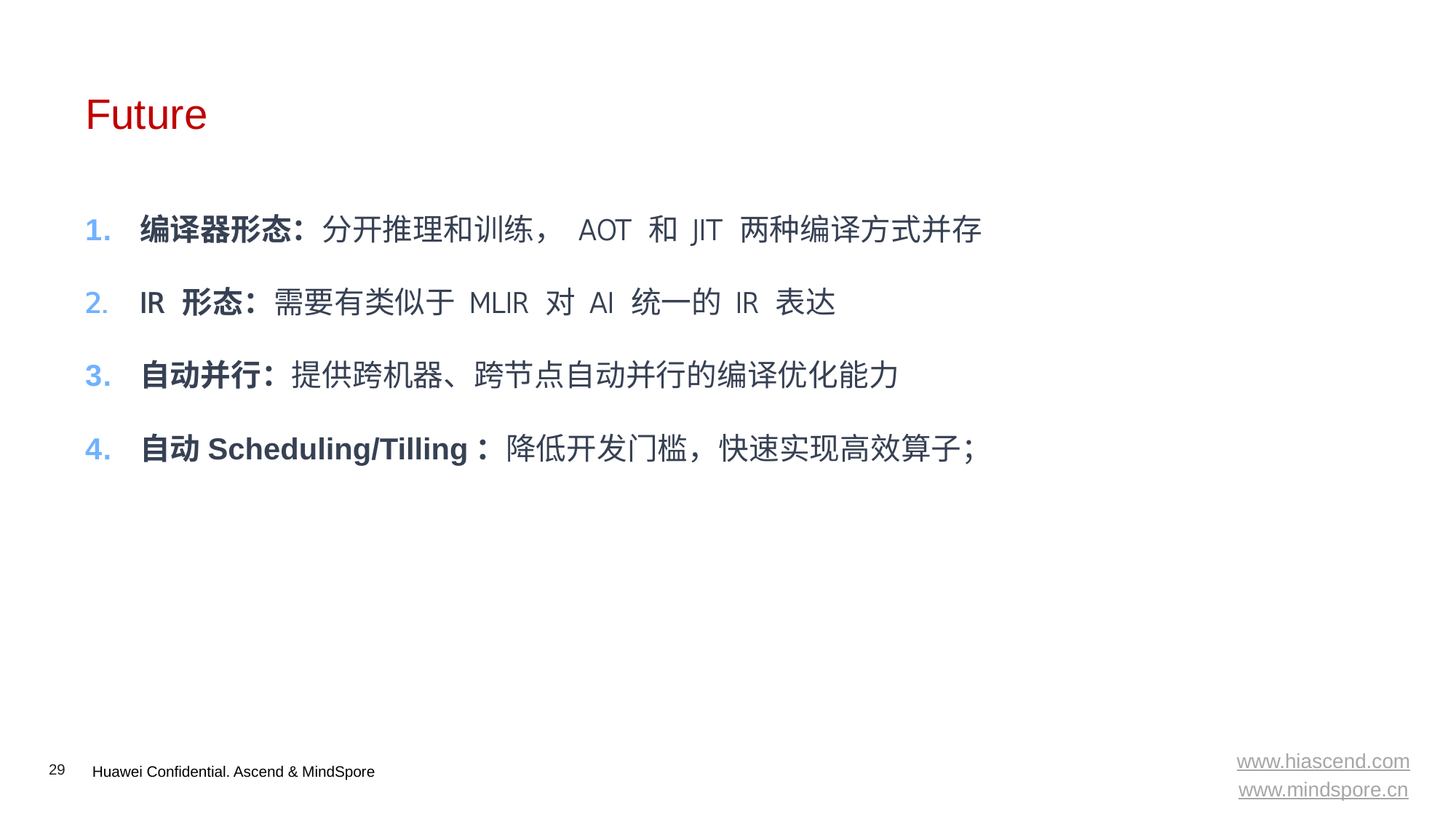

# Future
编译器形态：分开推理和训练， AOT 和 JIT 两种编译方式并存
IR 形态：需要有类似于 MLIR 对 AI 统一的 IR 表达
自动并行：提供跨机器、跨节点自动并行的编译优化能力
自动Scheduling/Tilling：降低开发门槛，快速实现高效算子；